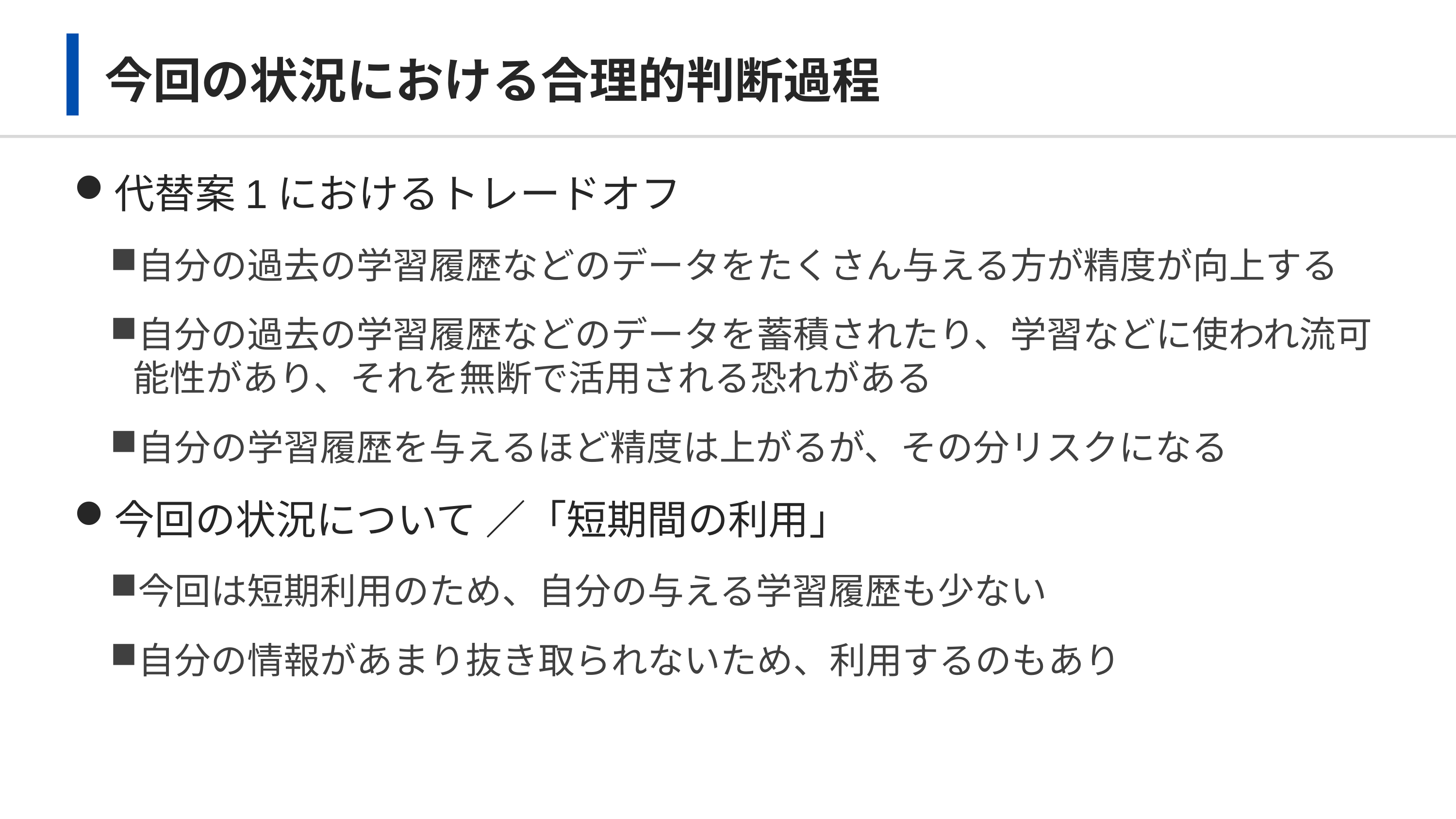

# 今回の状況における合理的判断過程
代替案1におけるトレードオフ
自分の過去の学習履歴などのデータをたくさん与える方が精度が向上する
自分の過去の学習履歴などのデータを蓄積されたり、学習などに使われ流可能性があり、それを無断で活用される恐れがある
自分の学習履歴を与えるほど精度は上がるが、その分リスクになる
今回の状況について ／「短期間の利用」
今回は短期利用のため、自分の与える学習履歴も少ない
自分の情報があまり抜き取られないため、利用するのもあり